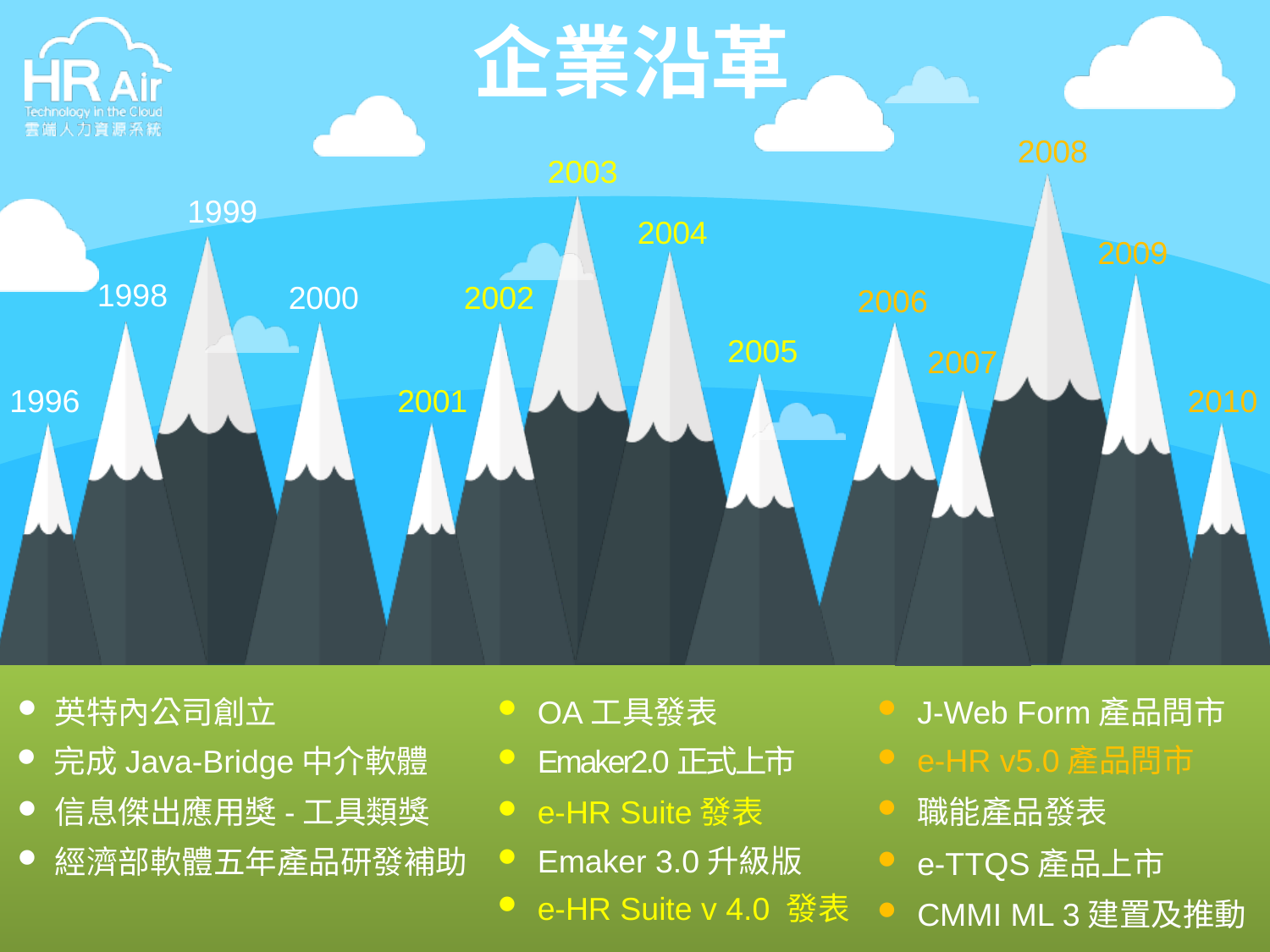

企業沿革
2008
2003
1999
2004
2009
1998
2000
2002
2006
2005
2007
1996
2001
2010
英特內公司創立
OA工具發表
J-Web Form產品問市
e-HR v5.0產品問市
完成Java-Bridge中介軟體
Emaker2.0正式上市
信息傑出應用獎-工具類獎
e-HR Suite發表
職能產品發表
Emaker 3.0升級版
經濟部軟體五年產品研發補助
e-TTQS產品上市
e-HR Suite v 4.0 發表
CMMI ML 3建置及推動